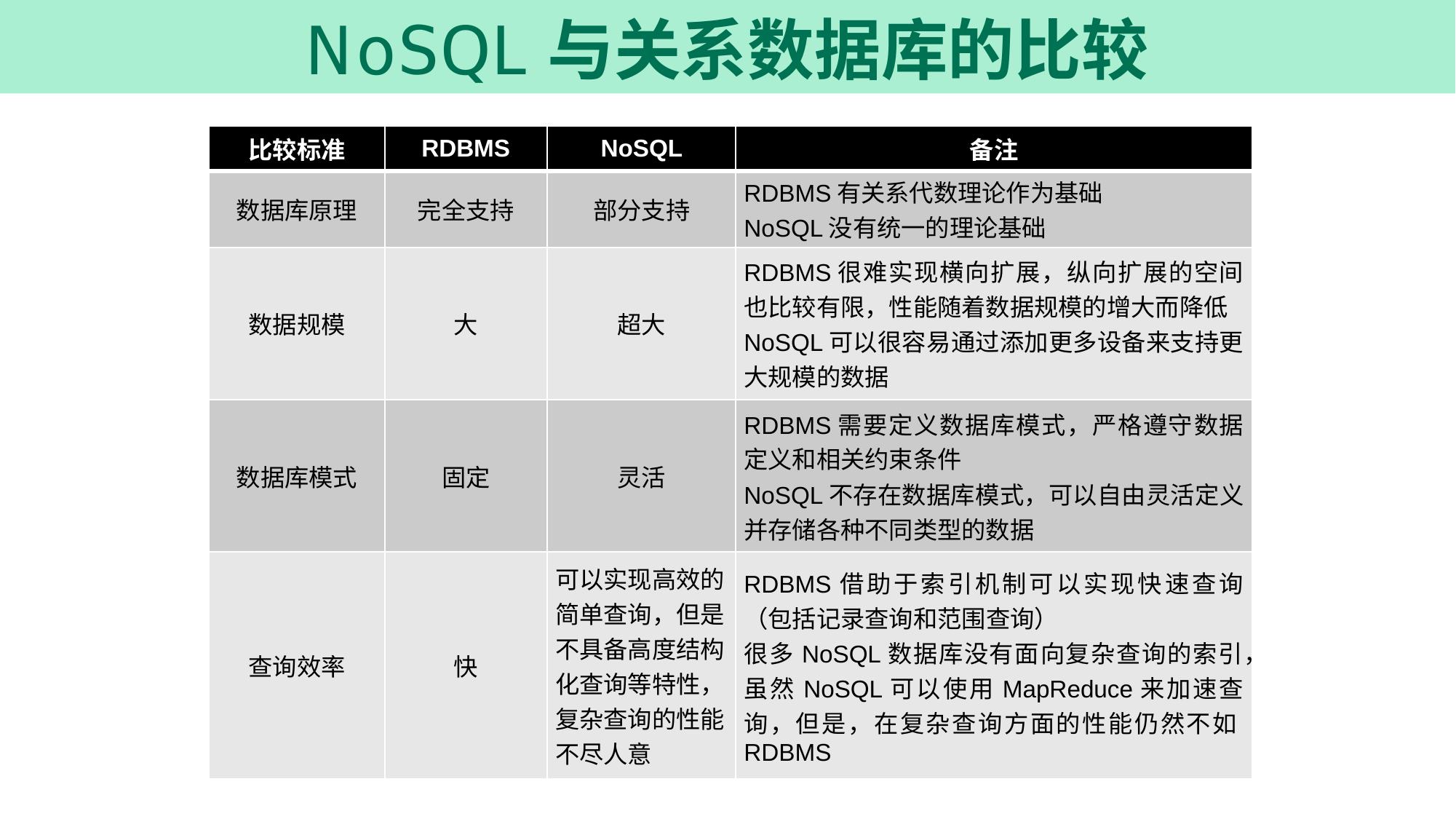

# NoSQL与关系数据库的比较
| 比较标准 | RDBMS | NoSQL | 备注 |
| --- | --- | --- | --- |
| 数据库原理 | 完全支持 | 部分支持 | RDBMS有关系代数理论作为基础 NoSQL没有统一的理论基础 |
| 数据规模 | 大 | 超大 | RDBMS很难实现横向扩展，纵向扩展的空间也比较有限，性能随着数据规模的增大而降低 NoSQL可以很容易通过添加更多设备来支持更大规模的数据 |
| 数据库模式 | 固定 | 灵活 | RDBMS需要定义数据库模式，严格遵守数据定义和相关约束条件 NoSQL不存在数据库模式，可以自由灵活定义并存储各种不同类型的数据 |
| 查询效率 | 快 | 可以实现高效的简单查询，但是不具备高度结构化查询等特性，复杂查询的性能不尽人意 | RDBMS借助于索引机制可以实现快速查询（包括记录查询和范围查询） 很多NoSQL数据库没有面向复杂查询的索引，虽然NoSQL可以使用MapReduce来加速查询，但是，在复杂查询方面的性能仍然不如RDBMS |